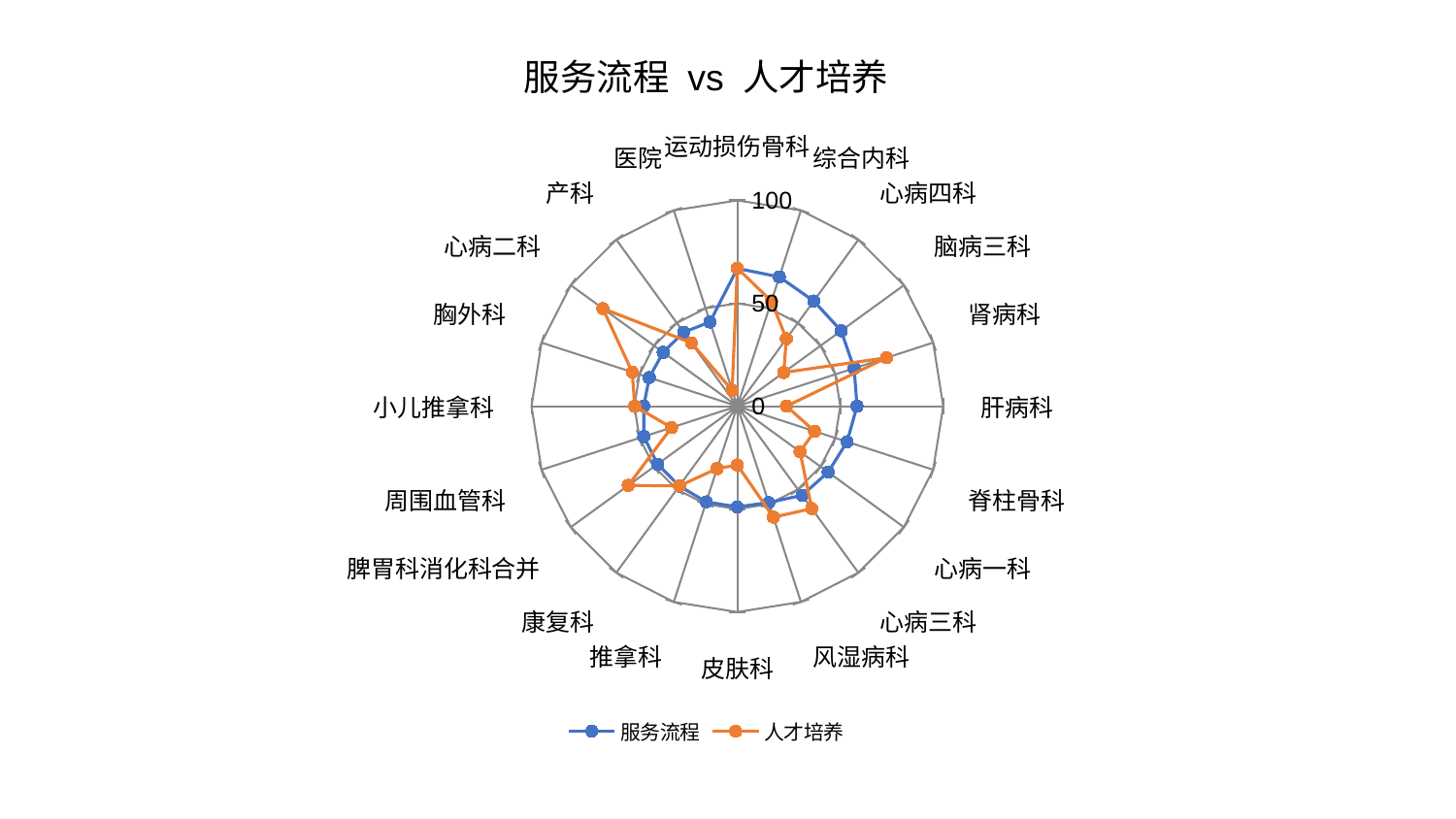

### Chart: 服务流程 vs 人才培养

| Category | 服务流程 | 人才培养 |
|---|---|---|
| 运动损伤骨科 | 66.93919850598532 | 67.08759836538768 |
| 综合内科 | 66.06151852587537 | 53.64595859220975 |
| 心病四科 | 63.14776953782728 | 40.53327991884917 |
| 脑病三科 | 62.35187051412247 | 27.854919557828097 |
| 肾病科 | 59.638255956765995 | 76.20171853475715 |
| 肝病科 | 58.13146167116423 | 23.861011760939444 |
| 脊柱骨科 | 56.03595644859518 | 39.47125653677213 |
| 心病一科 | 54.53800658200231 | 37.61440590261146 |
| 心病三科 | 53.526496895054585 | 61.50768573645549 |
| 风湿病科 | 49.25089371800906 | 56.707942457885856 |
| 皮肤科 | 48.94082235109667 | 28.5914895068159 |
| 推拿科 | 48.896548007248576 | 31.90647795310304 |
| 康复科 | 47.94744008039277 | 47.892510292085014 |
| 脾胃科消化科合并 | 47.933753070449356 | 65.49827096171187 |
| 周围血管科 | 47.799475546847056 | 33.628986789354705 |
| 小儿推拿科 | 45.487218303060615 | 49.82472335008723 |
| 胸外科 | 44.992855978878836 | 53.69316203323668 |
| 心病二科 | 44.55387304394049 | 80.75448656323208 |
| 产科 | 44.423253924111556 | 38.030513622102845 |
| 医院 | 43.00614871842 | 8.165203472923862 |
112